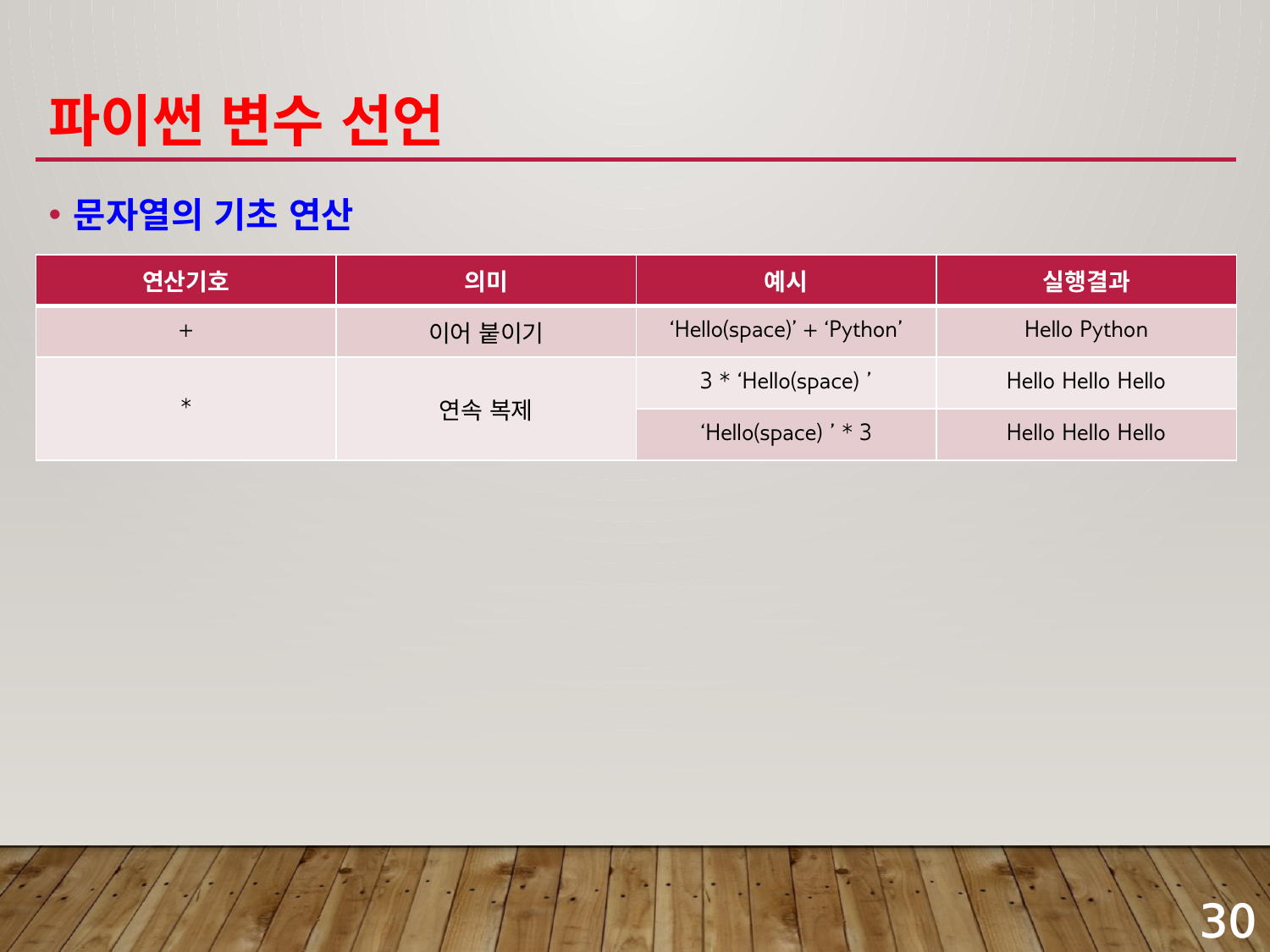

# 파이썬 변수 선언
문자열의 기초 연산

| 연산기호 | 의미 | 예시 | 실행결과 |
| --- | --- | --- | --- |
| + | 이어 붙이기 | ‘Hello(space)’ + ‘Python’ | Hello Python |
| \* | 연속 복제 | 3 \* ‘Hello(space) ’ | Hello Hello Hello |
|  |  | ‘Hello(space) ’ \* 3 | Hello Hello Hello |